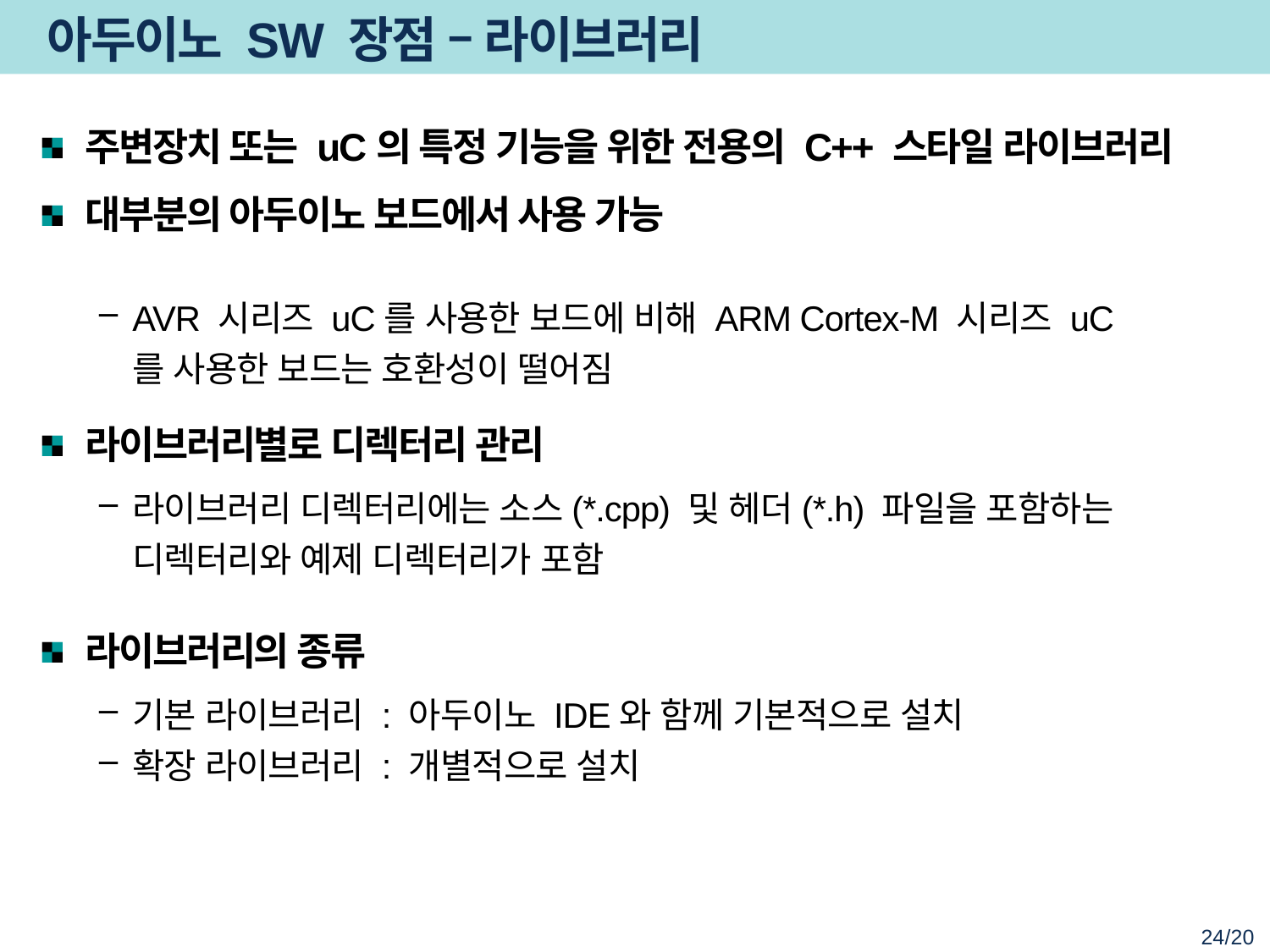

# 아두이노 SW 장점 – 라이브러리
주변장치 또는 uC의 특정 기능을 위한 전용의 C++ 스타일 라이브러리
대부분의 아두이노 보드에서 사용 가능
AVR 시리즈 uC를 사용한 보드에 비해 ARM Cortex-M 시리즈 uC를 사용한 보드는 호환성이 떨어짐
라이브러리별로 디렉터리 관리
라이브러리 디렉터리에는 소스(*.cpp) 및 헤더(*.h) 파일을 포함하는 디렉터리와 예제 디렉터리가 포함
라이브러리의 종류
기본 라이브러리 : 아두이노 IDE와 함께 기본적으로 설치
확장 라이브러리 : 개별적으로 설치